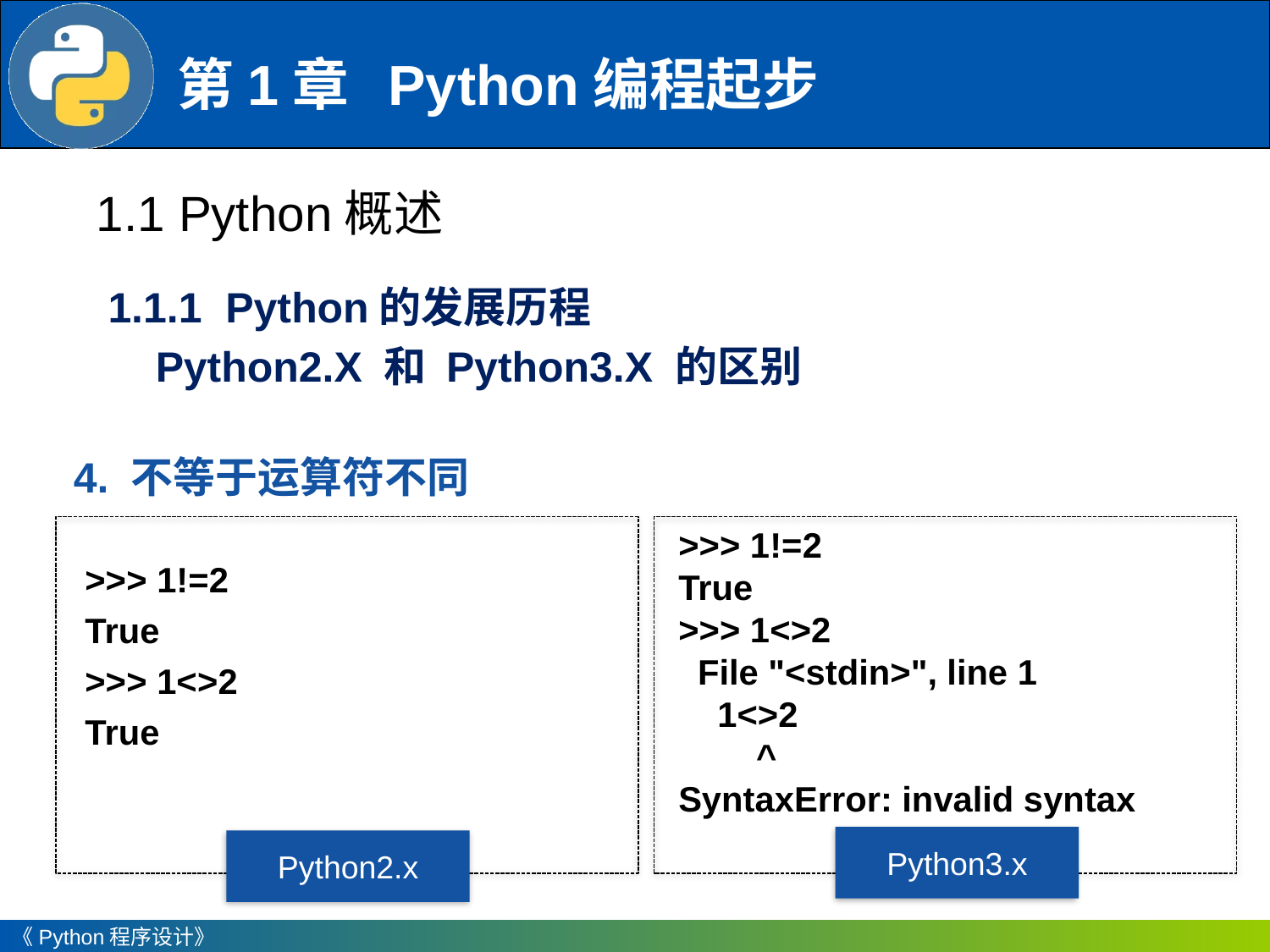

1.1 Python概述
1.1.1  Python的发展历程
Python2.X 和 Python3.X 的区别
4. 不等于运算符不同
>>> 1!=2
True
>>> 1<>2
  File "<stdin>", line 1
    1<>2
        ^
SyntaxError: invalid syntax

>>> 1!=2
True
>>> 1<>2
True
Python3.x
Python2.x